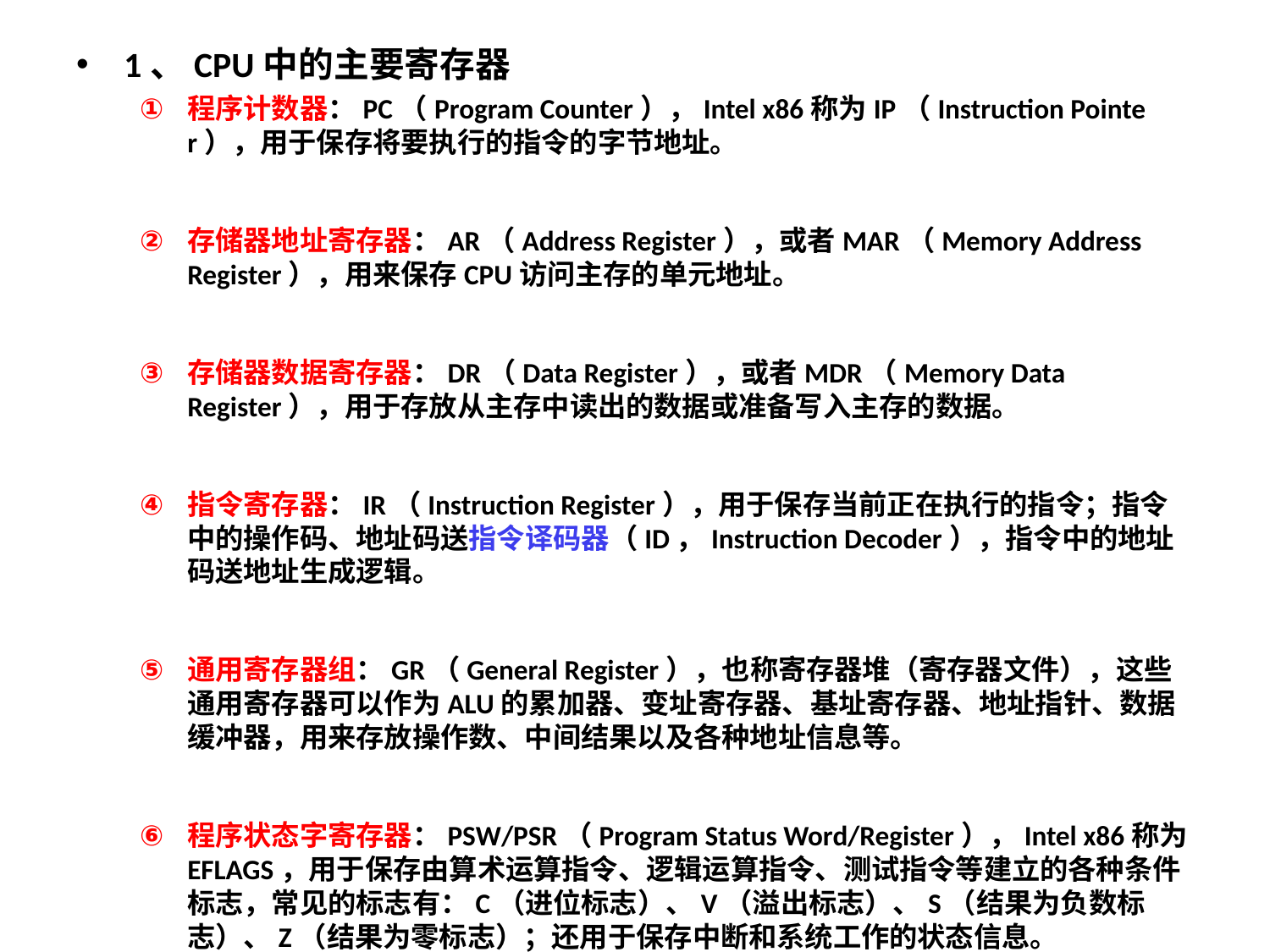

1、CPU中的主要寄存器
程序计数器：PC（Program Counter），Intel x86称为IP（Instruction Pointer），用于保存将要执行的指令的字节地址。

存储器地址寄存器：AR（Address Register），或者MAR（Memory Address Register），用来保存CPU访问主存的单元地址。

存储器数据寄存器：DR（Data Register），或者MDR（Memory Data Register），用于存放从主存中读出的数据或准备写入主存的数据。

指令寄存器：IR（Instruction Register），用于保存当前正在执行的指令；指令中的操作码、地址码送指令译码器（ID，Instruction Decoder），指令中的地址码送地址生成逻辑。

通用寄存器组：GR（General Register），也称寄存器堆（寄存器文件），这些通用寄存器可以作为ALU的累加器、变址寄存器、基址寄存器、地址指针、数据缓冲器，用来存放操作数、中间结果以及各种地址信息等。

程序状态字寄存器：PSW/PSR（Program Status Word/Register），Intel x86称为EFLAGS，用于保存由算术运算指令、逻辑运算指令、测试指令等建立的各种条件标志，常见的标志有：C（进位标志）、V（溢出标志）、S（结果为负数标志）、Z（结果为零标志）；还用于保存中断和系统工作的状态信息。